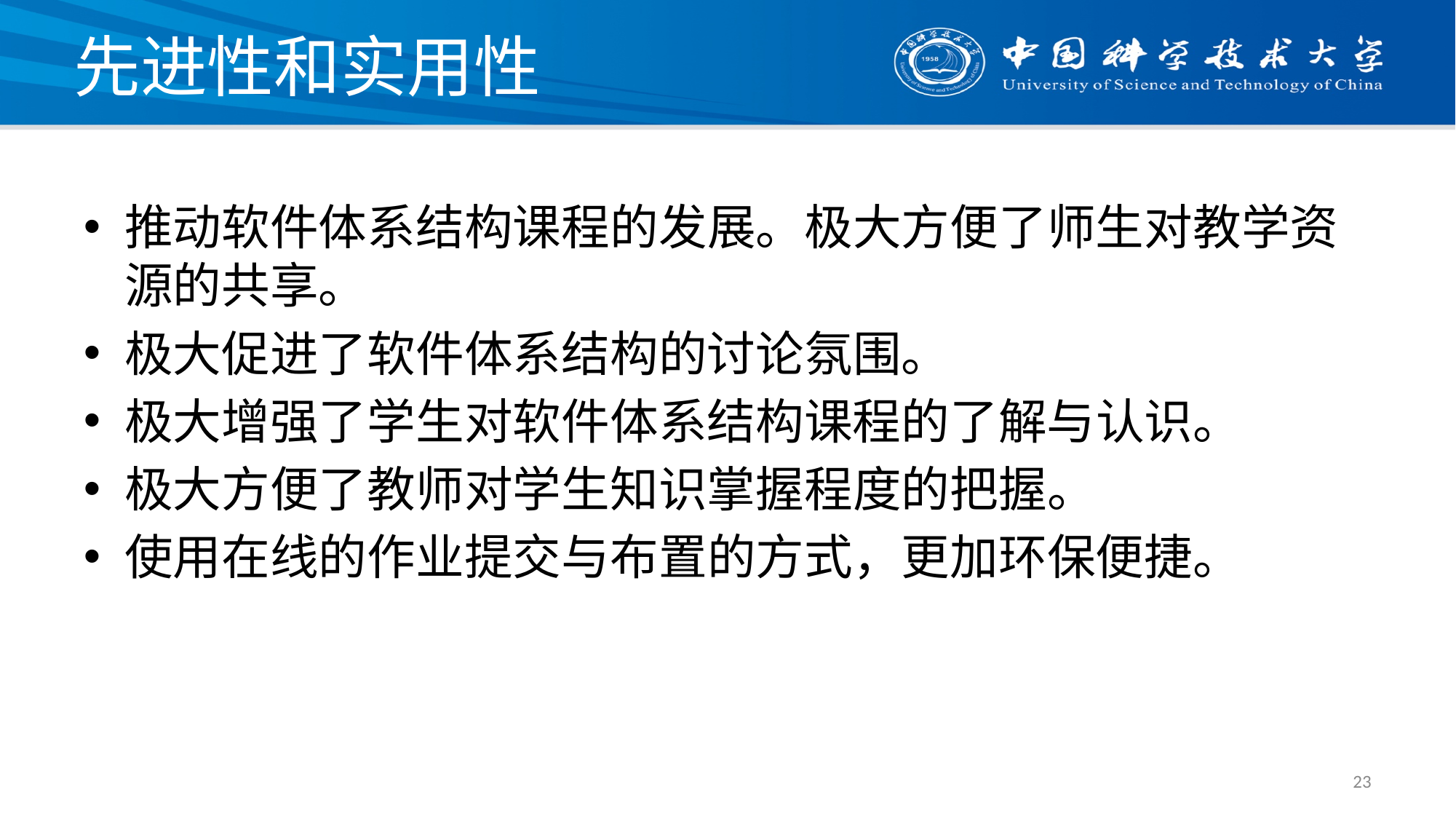

# 先进性和实用性
推动软件体系结构课程的发展。极大方便了师生对教学资源的共享。
极大促进了软件体系结构的讨论氛围。
极大增强了学生对软件体系结构课程的了解与认识。
极大方便了教师对学生知识掌握程度的把握。
使用在线的作业提交与布置的方式，更加环保便捷。
23